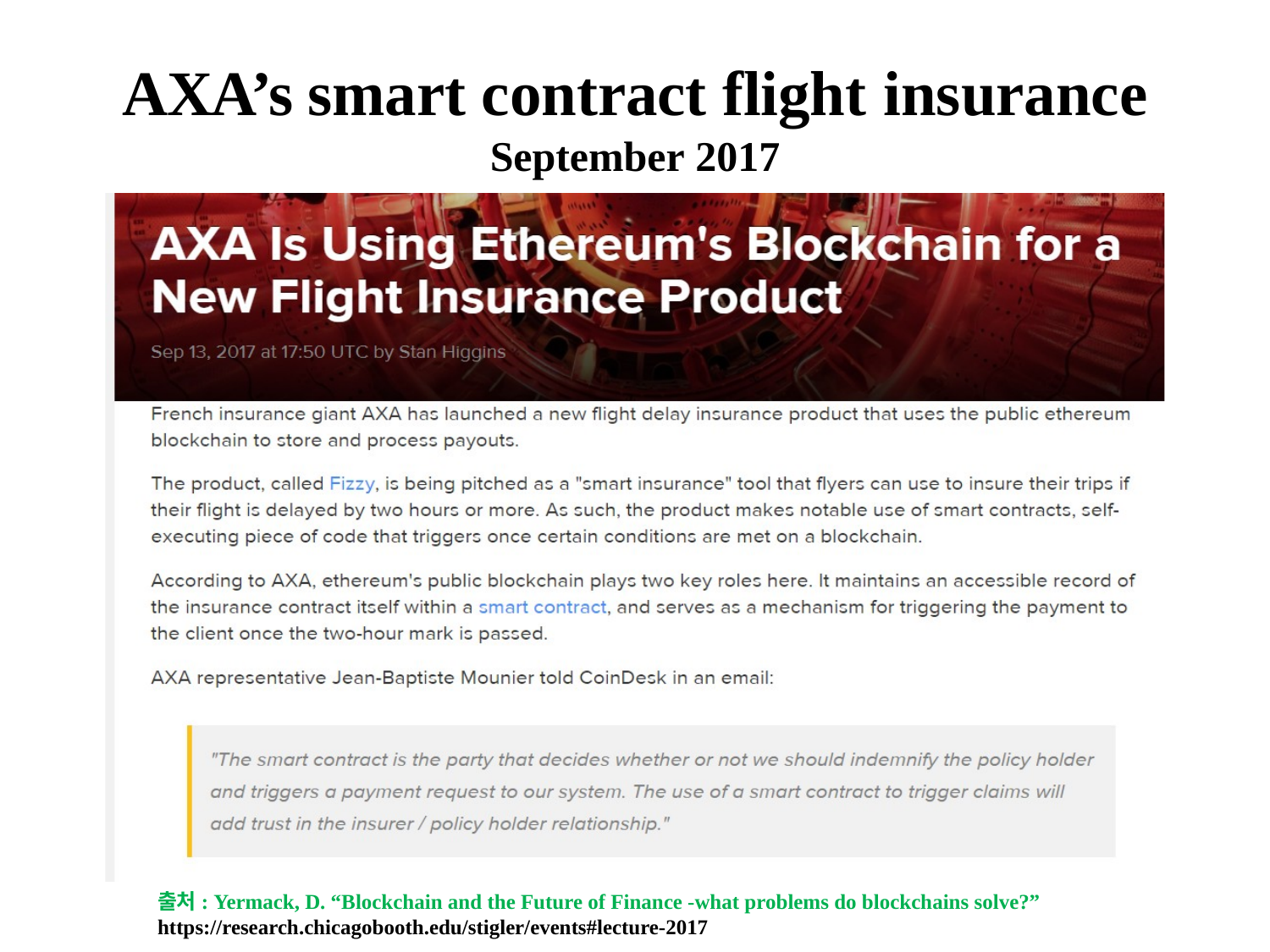

# AXA’s smart contract flight insurance
September 2017

출처: Yermack, D. “Blockchain and the Future of Finance -what problems do blockchains solve?” https://research.chicagobooth.edu/stigler/events#lecture-2017